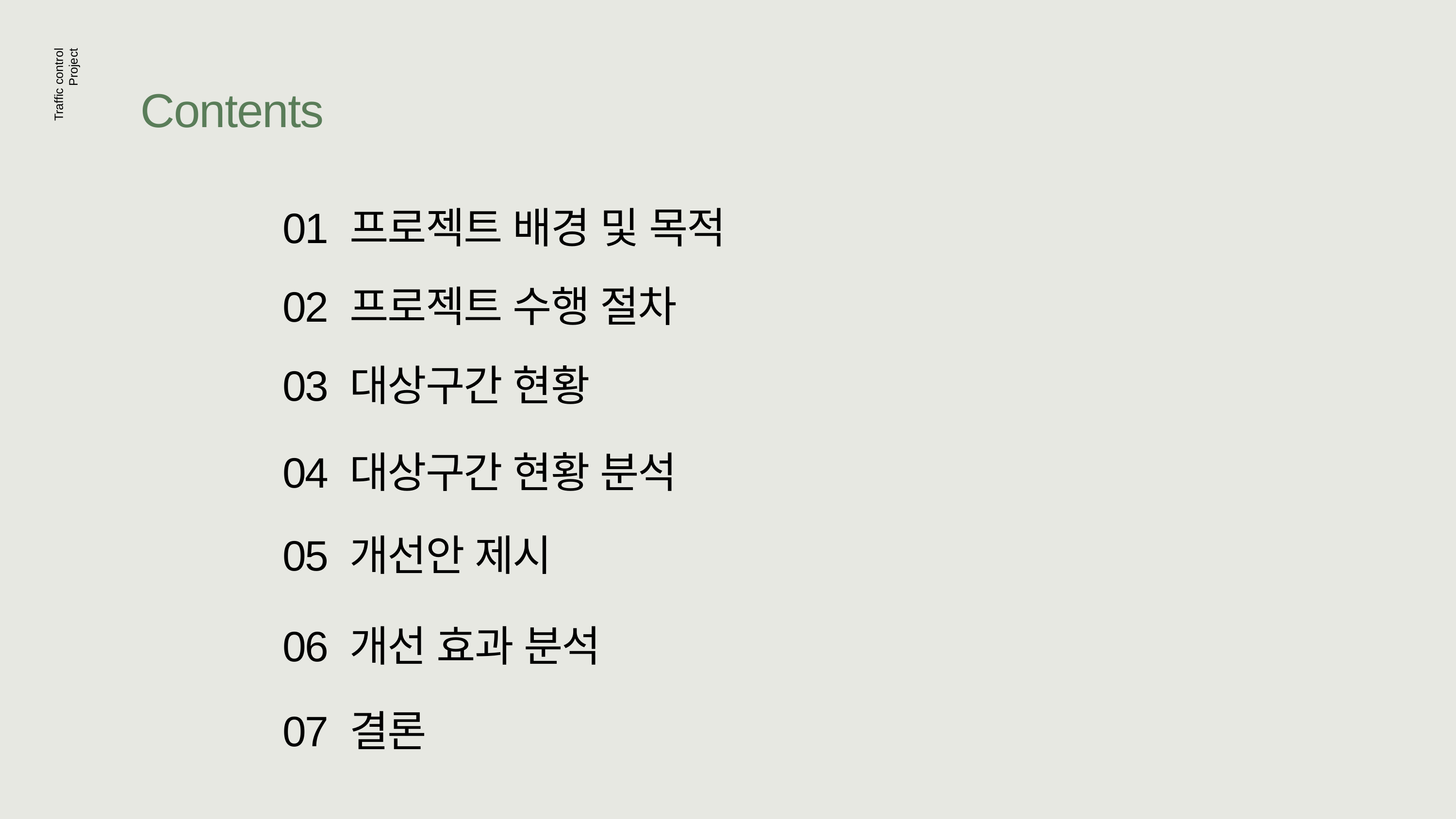

Contents
Traffic control
Project
01 프로젝트 배경 및 목적
02 프로젝트 수행 절차
03 대상구간 현황
04 대상구간 현황 분석
05 개선안 제시
06 개선 효과 분석
07 결론